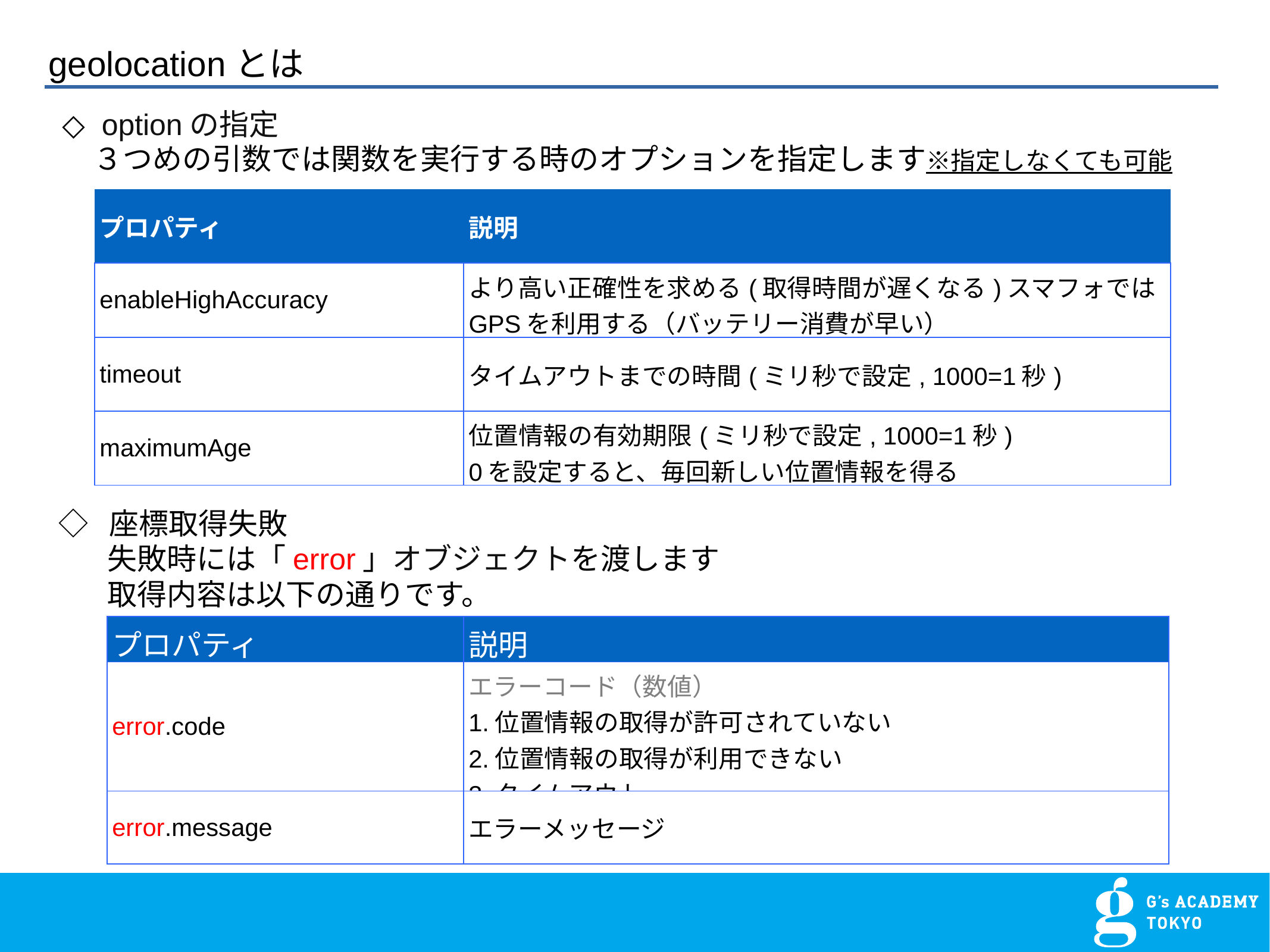

# geolocationとは

◇  optionの指定
３つめの引数では関数を実行する時のオプションを指定します※指定しなくても可能
| プロパティ | 説明 |
| --- | --- |
| enableHighAccuracy | より高い正確性を求める(取得時間が遅くなる) スマフォではGPSを利用する（バッテリー消費が早い） |
| timeout | タイムアウトまでの時間(ミリ秒で設定, 1000=1秒) |
| maximumAge | 位置情報の有効期限(ミリ秒で設定, 1000=1秒) 0を設定すると、毎回新しい位置情報を得る |
◇  座標取得失敗
失敗時には「error」オブジェクトを渡します
取得内容は以下の通りです。
| プロパティ | 説明 |
| --- | --- |
| error.code | エラーコード（数値） 1.位置情報の取得が許可されていない 2.位置情報の取得が利用できない 3.タイムアウト |
| error.message | エラーメッセージ |